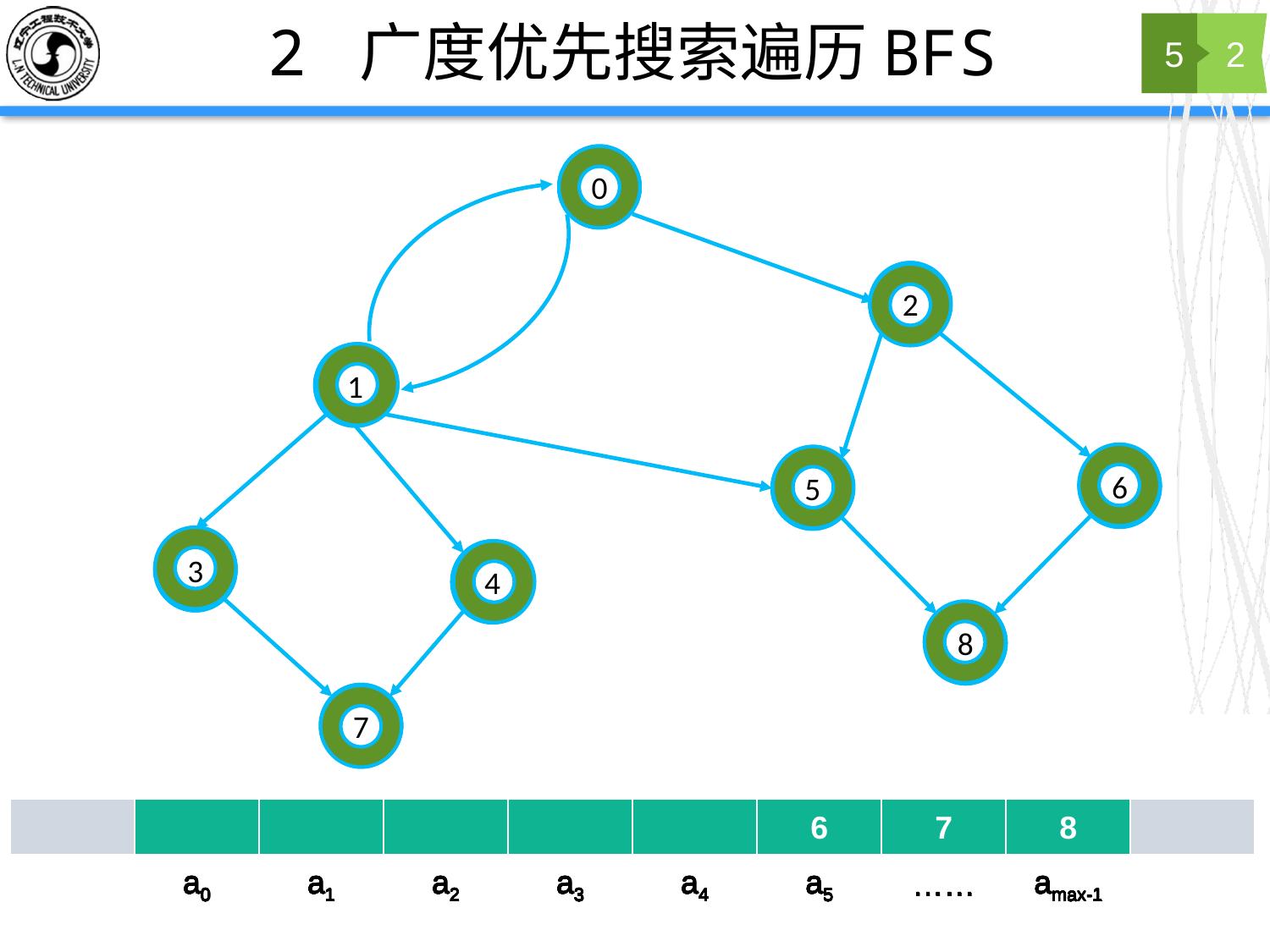

# 2 广度优先搜索遍历BFS
5
2

0
2
1
6
5
3
4
8
7

|  |  |  | 3 | 4 | 5 |  |  |  |  |
| --- | --- | --- | --- | --- | --- | --- | --- | --- | --- |
|  | a0 | a1 | a2 | a3 | a4 | a5 | …… | amax-1 |  |
|  |  |  |  | 4 | 5 | 6 |  |  |  |
| --- | --- | --- | --- | --- | --- | --- | --- | --- | --- |
|  | a0 | a1 | a2 | a3 | a4 | a5 | …… | amax-1 |  |
|  |  |  |  | 4 | 5 | 6 | 7 |  |  |
| --- | --- | --- | --- | --- | --- | --- | --- | --- | --- |
|  | a0 | a1 | a2 | a3 | a4 | a5 | …… | amax-1 |  |
|  |  |  |  |  |  | 6 | 7 |  |  |
| --- | --- | --- | --- | --- | --- | --- | --- | --- | --- |
|  | a0 | a1 | a2 | a3 | a4 | a5 | …… | amax-1 |  |
|  |  |  |  |  |  | 6 | 7 | 8 |  |
| --- | --- | --- | --- | --- | --- | --- | --- | --- | --- |
|  | a0 | a1 | a2 | a3 | a4 | a5 | …… | amax-1 |  |
|  |  |  |  |  |  |  |  |  |  |
| --- | --- | --- | --- | --- | --- | --- | --- | --- | --- |
|  | a0 | a1 | a2 | a3 | a4 | a5 | …… | amax-1 |  |
|  | 0 |  |  |  |  |  |  |  |  |
| --- | --- | --- | --- | --- | --- | --- | --- | --- | --- |
|  | a0 | a1 | a2 | a3 | a4 | a5 | …… | amax-1 |  |
|  |  |  |  |  |  |  |  |  |  |
| --- | --- | --- | --- | --- | --- | --- | --- | --- | --- |
|  | a0 | a1 | a2 | a3 | a4 | a5 | …… | amax-1 |  |
|  | 1 |  |  |  |  |  |  |  |  |
| --- | --- | --- | --- | --- | --- | --- | --- | --- | --- |
|  | a0 | a1 | a2 | a3 | a4 | a5 | …… | amax-1 |  |
|  | 1 | 2 |  |  |  |  |  |  |  |
| --- | --- | --- | --- | --- | --- | --- | --- | --- | --- |
|  | a0 | a1 | a2 | a3 | a4 | a5 | …… | amax-1 |  |
|  |  | 2 |  |  |  |  |  |  |  |
| --- | --- | --- | --- | --- | --- | --- | --- | --- | --- |
|  | a0 | a1 | a2 | a3 | a4 | a5 | …… | amax-1 |  |
|  |  | 2 | 3 | 4 | 5 |  |  |  |  |
| --- | --- | --- | --- | --- | --- | --- | --- | --- | --- |
|  | a0 | a1 | a2 | a3 | a4 | a5 | …… | amax-1 |  |
|  |  |  | 3 | 4 | 5 | 6 |  |  |  |
| --- | --- | --- | --- | --- | --- | --- | --- | --- | --- |
|  | a0 | a1 | a2 | a3 | a4 | a5 | …… | amax-1 |  |
|  |  |  |  |  | 5 | 6 |  |  |  |
| --- | --- | --- | --- | --- | --- | --- | --- | --- | --- |
|  | a0 | a1 | a2 | a3 | a4 | a5 | …… | amax-1 |  |